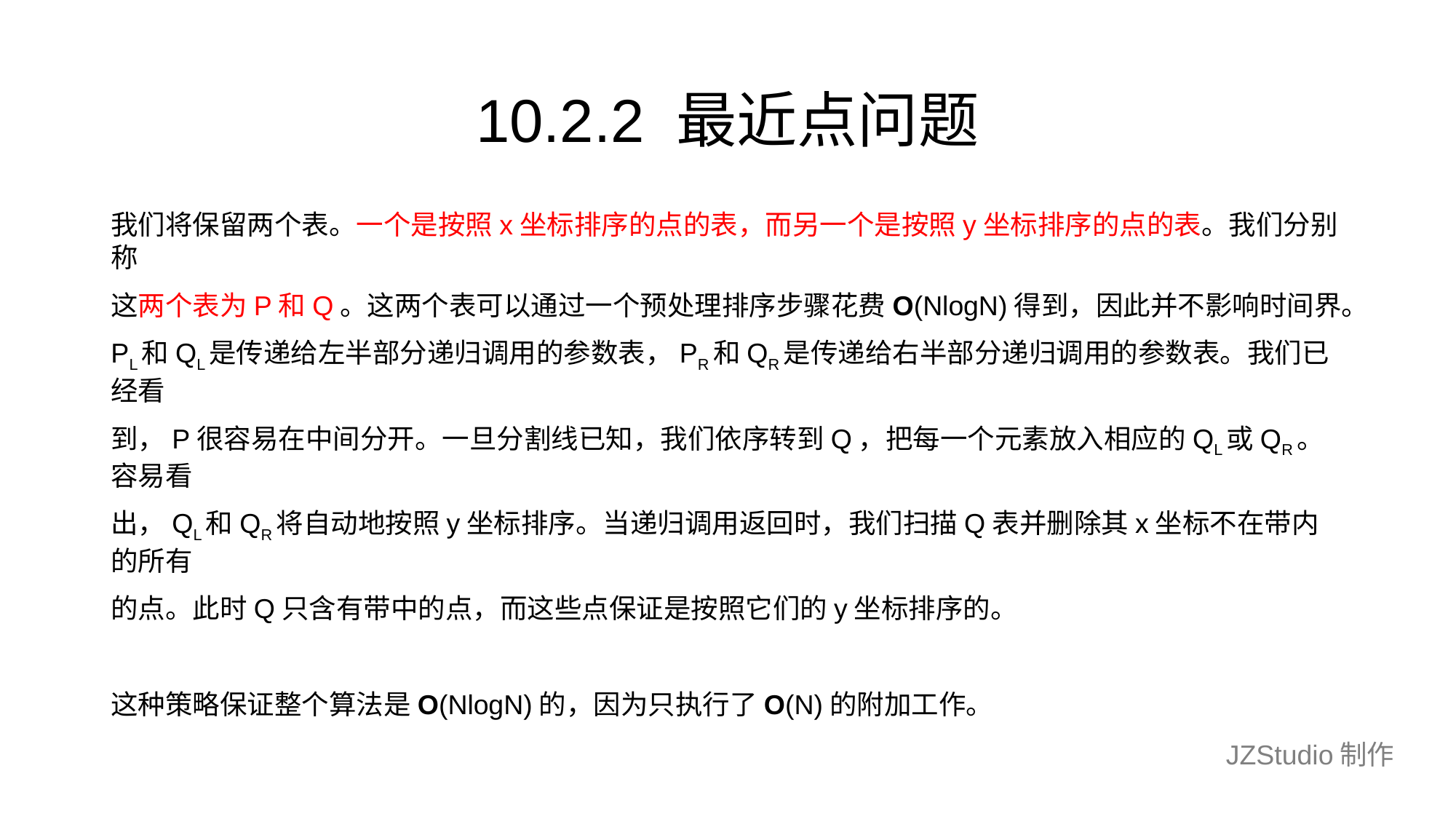

# 10.2.2 最近点问题
我们将保留两个表。一个是按照x坐标排序的点的表，而另一个是按照y坐标排序的点的表。我们分别称
这两个表为P和Q。这两个表可以通过一个预处理排序步骤花费O(NlogN)得到，因此并不影响时间界。
PL和QL是传递给左半部分递归调用的参数表，PR和QR是传递给右半部分递归调用的参数表。我们已经看
到，P很容易在中间分开。一旦分割线已知，我们依序转到Q，把每一个元素放入相应的QL或QR。容易看
出，QL和QR将自动地按照y坐标排序。当递归调用返回时，我们扫描Q表并删除其x坐标不在带内的所有
的点。此时Q只含有带中的点，而这些点保证是按照它们的y坐标排序的。

这种策略保证整个算法是O(NlogN)的，因为只执行了O(N)的附加工作。